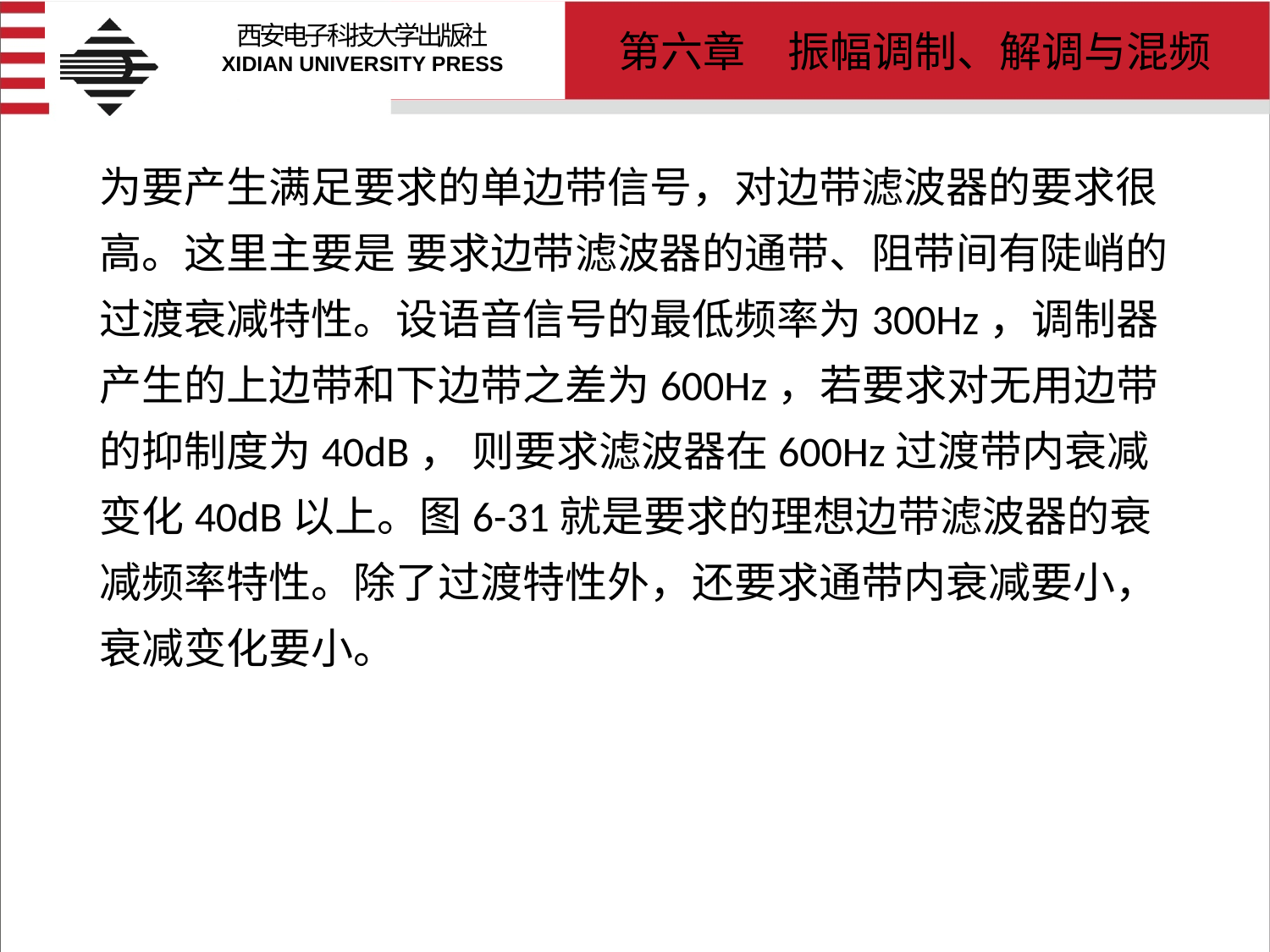

# 为要产生满足要求的单边带信号，对边带滤波器的要求很高。这里主要是 要求边带滤波器的通带、阻带间有陡峭的过渡衰减特性。设语音信号的最低频率为300Hz，调制器产生的上边带和下边带之差为600Hz，若要求对无用边带的抑制度为40dB， 则要求滤波器在600Hz过渡带内衰减变化40dB以上。图6-31就是要求的理想边带滤波器的衰减频率特性。除了过渡特性外，还要求通带内衰减要小，衰减变化要小。